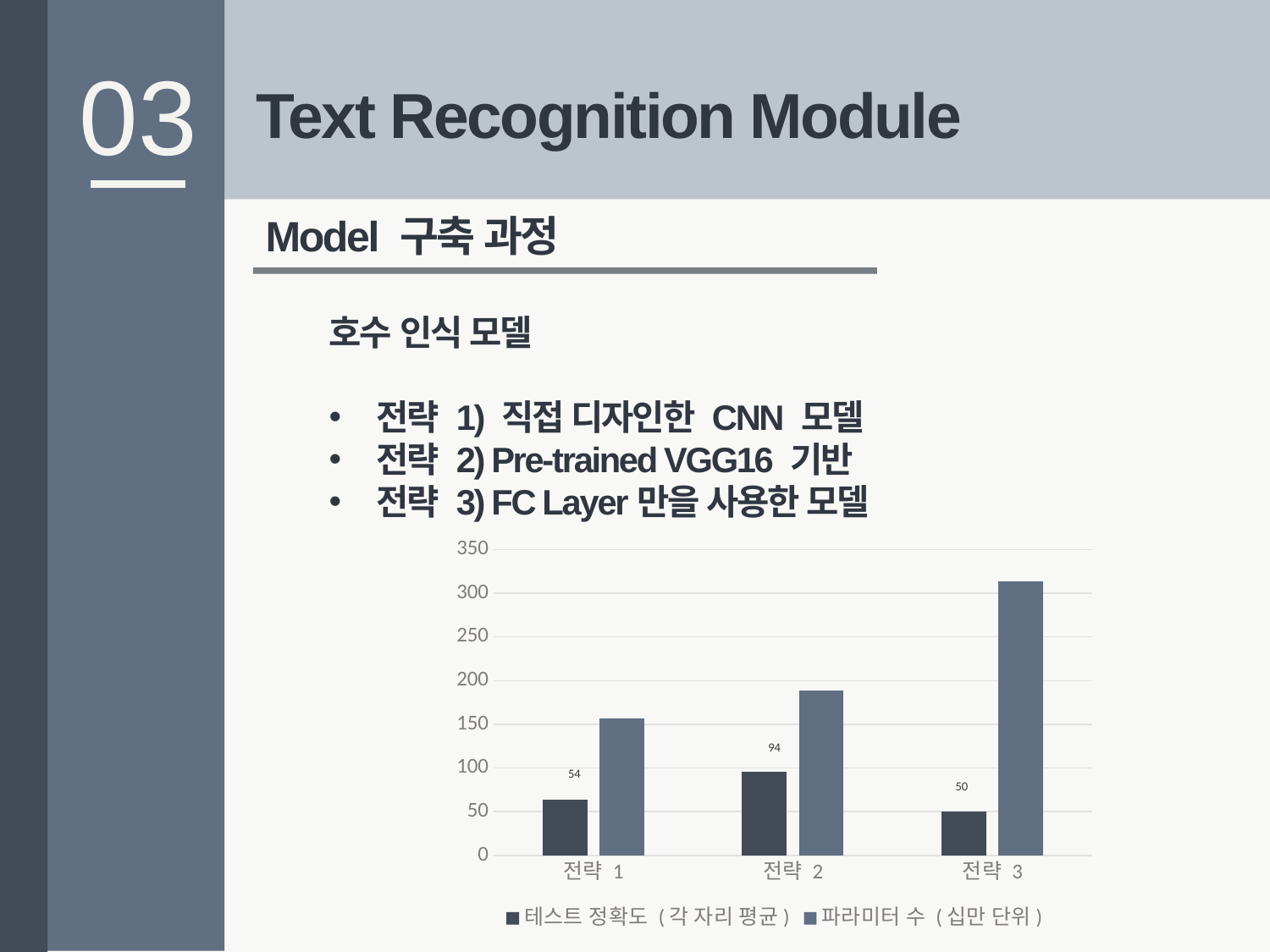

03
Text Recognition Module
Model 구축 과정

호수 인식 모델

전략 1) 직접 디자인한 CNN 모델
전략 2) Pre-trained VGG16 기반
전략 3) FC Layer만을 사용한 모델

### Chart

| Category | 테스트 정확도 (각 자리 평균) | 파라미터 수 (십만 단위) |
|---|---|---|
| 전략 1 | 63.3 | 157.0 |
| 전략 2 | 95.5 | 189.0 |
| 전략 3 | 49.7 | 314.0 |
94
54
50